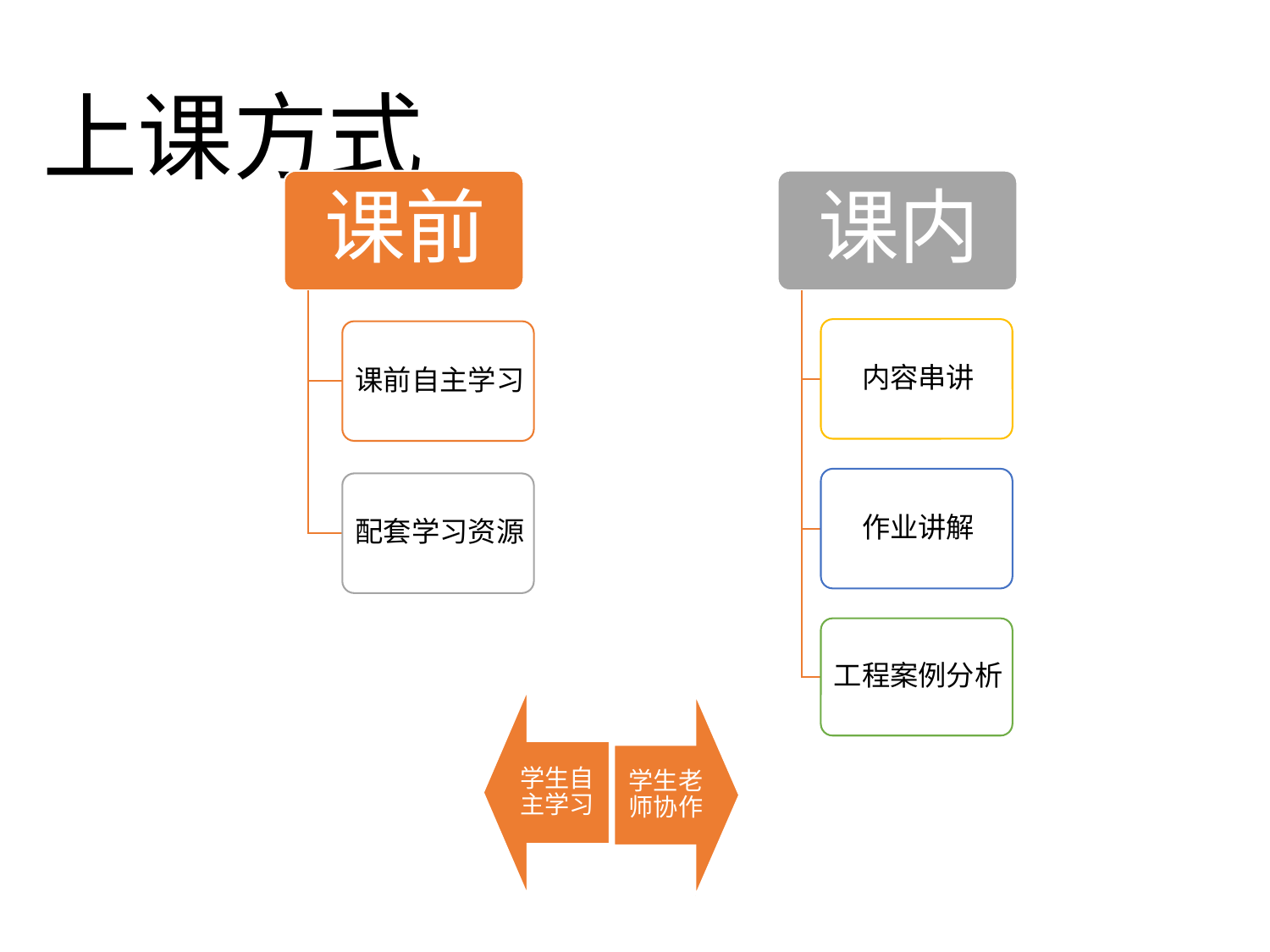

上课方式
课前
课前自主学习
配套学习资源
课内
内容串讲
作业讲解
工程案例分析
学生自主学习
学生老师协作